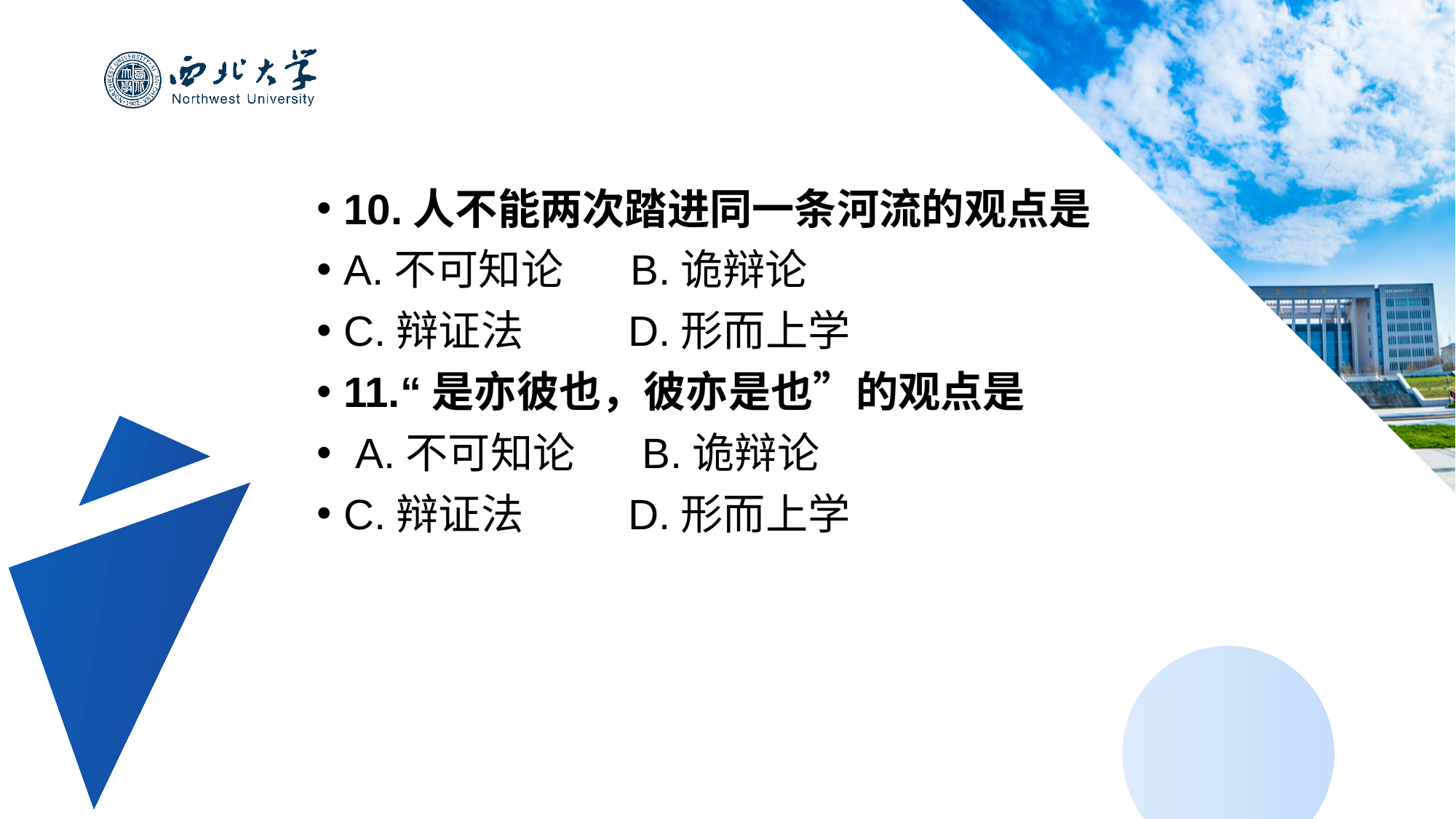

10.人不能两次踏进同一条河流的观点是
A.不可知论      B.诡辩论
C.辩证法          D.形而上学
11.“是亦彼也，彼亦是也”的观点是
 A.不可知论      B.诡辩论
C.辩证法          D.形而上学